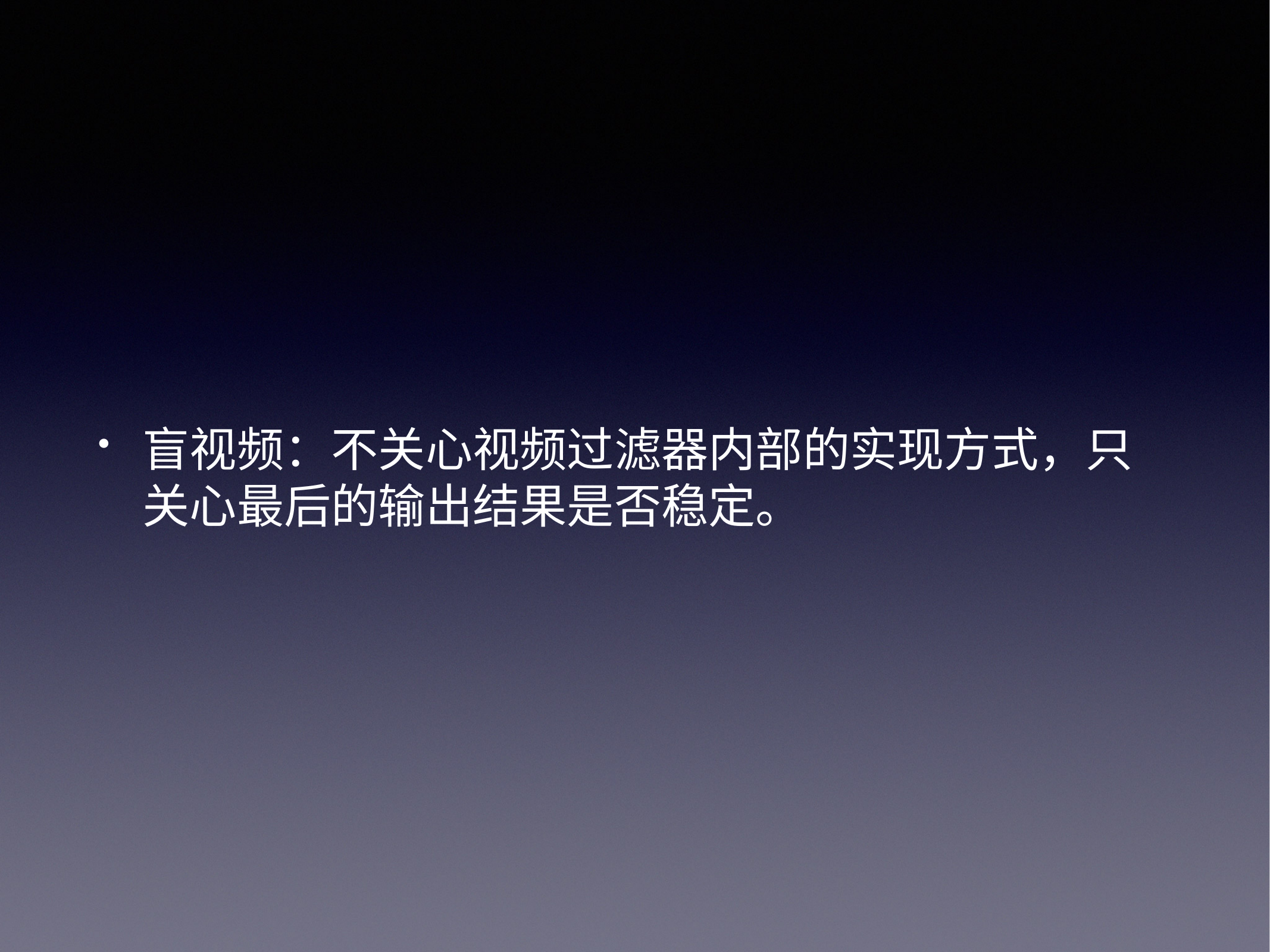

盲视频：不关心视频过滤器内部的实现方式，只关心最后的输出结果是否稳定。